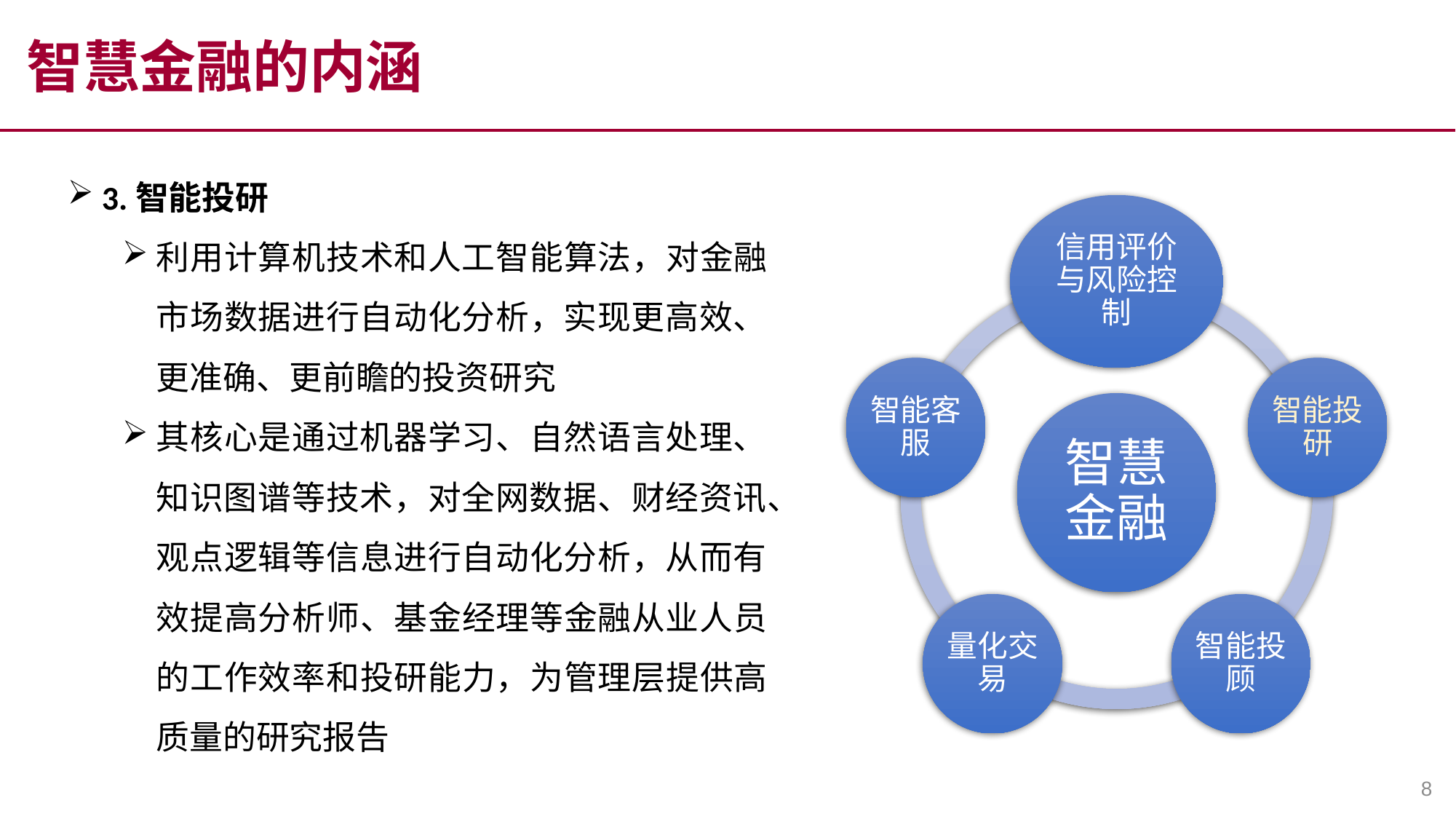

智慧金融的内涵
3.智能投研
利用计算机技术和人工智能算法，对金融市场数据进行自动化分析，实现更高效、更准确、更前瞻的投资研究
其核心是通过机器学习、自然语言处理、知识图谱等技术，对全网数据、财经资讯、观点逻辑等信息进行自动化分析，从而有效提高分析师、基金经理等金融从业人员的工作效率和投研能力，为管理层提供高质量的研究报告
智慧金融
信用评价与风险控制
智能投研
智能投顾
量化交易
智能客服
8